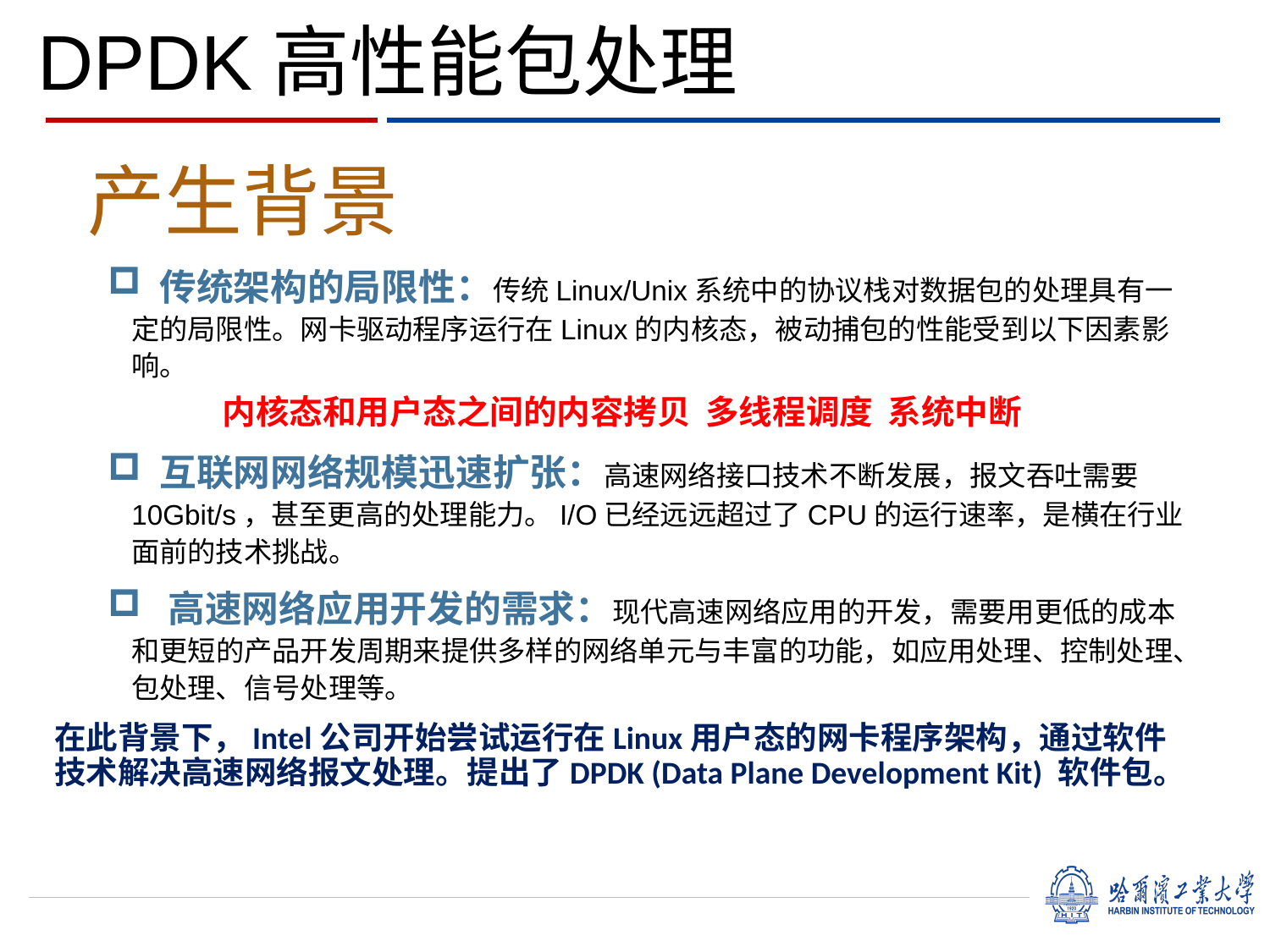

# DPDK高性能包处理
产生背景
 传统架构的局限性：传统Linux/Unix系统中的协议栈对数据包的处理具有一定的局限性。网卡驱动程序运行在Linux的内核态，被动捕包的性能受到以下因素影响。
              内核态和用户态之间的内容拷贝  多线程调度  系统中断
 互联网网络规模迅速扩张：高速网络接口技术不断发展，报文吞吐需要10Gbit/s，甚至更高的处理能力。I/O已经远远超过了CPU的运行速率，是横在行业面前的技术挑战。
  高速网络应用开发的需求：现代高速网络应用的开发，需要用更低的成本和更短的产品开发周期来提供多样的网络单元与丰富的功能，如应用处理、控制处理、包处理、信号处理等。

在此背景下，Intel公司开始尝试运行在Linux用户态的网卡程序架构，通过软件技术解决高速网络报文处理。提出了DPDK (Data Plane Development Kit) 软件包。